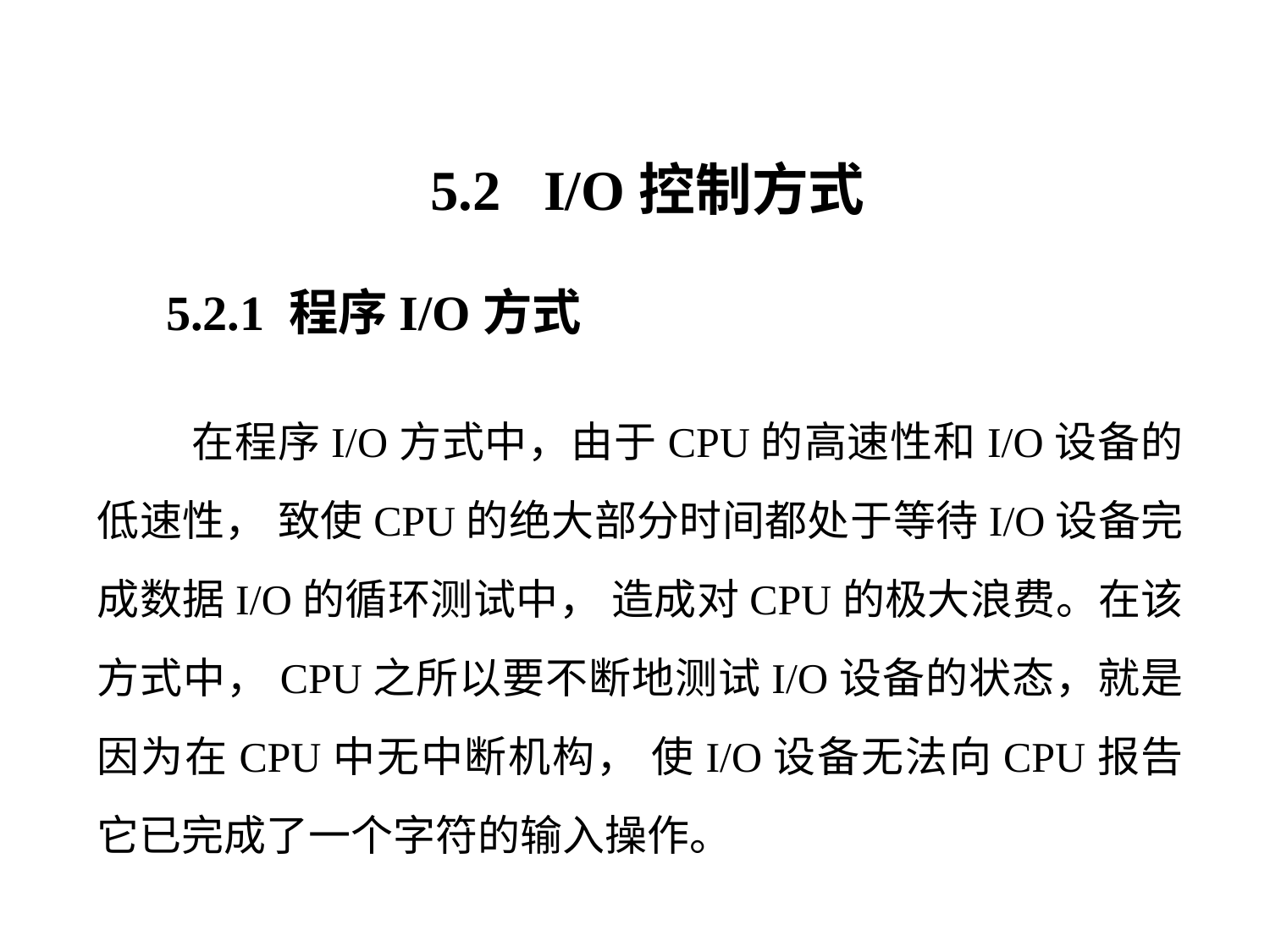

5.2   I/O控制方式
5.2.1 程序I/O方式
        在程序I/O方式中，由于CPU的高速性和I/O设备的低速性， 致使CPU的绝大部分时间都处于等待I/O设备完成数据I/O的循环测试中， 造成对CPU的极大浪费。在该方式中，CPU之所以要不断地测试I/O设备的状态，就是因为在CPU中无中断机构， 使I/O设备无法向CPU报告它已完成了一个字符的输入操作。